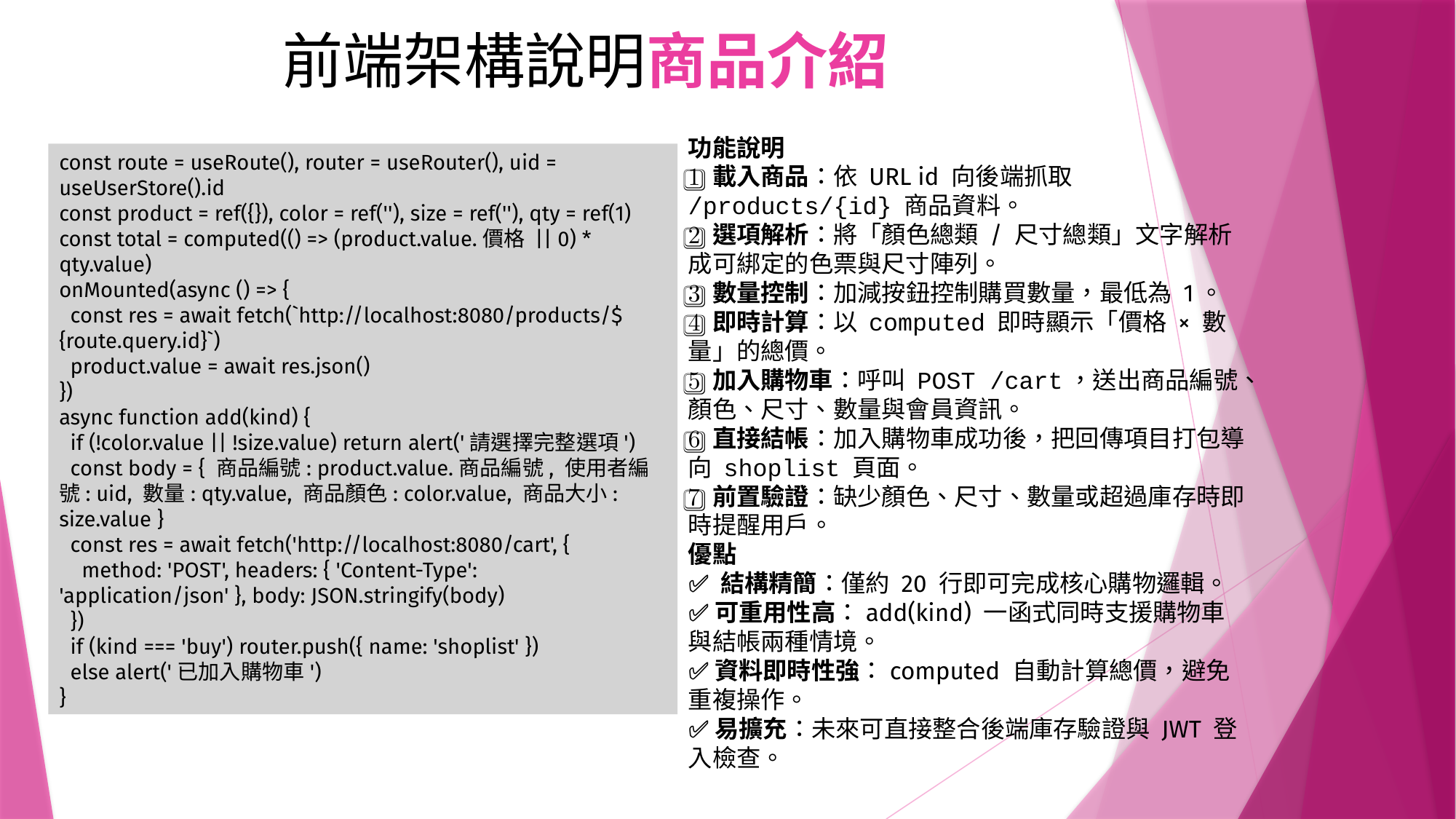

# 前端架構說明商品介紹
功能說明
1️⃣ 載入商品：依 URL id 向後端抓取 /products/{id} 商品資料。
2️⃣ 選項解析：將「顏色總類 / 尺寸總類」文字解析成可綁定的色票與尺寸陣列。
3️⃣ 數量控制：加減按鈕控制購買數量，最低為 1。
4️⃣ 即時計算：以 computed 即時顯示「價格 × 數量」的總價。
5️⃣ 加入購物車：呼叫 POST /cart，送出商品編號、顏色、尺寸、數量與會員資訊。
6️⃣ 直接結帳：加入購物車成功後，把回傳項目打包導向 shoplist 頁面。
7️⃣ 前置驗證：缺少顏色、尺寸、數量或超過庫存時即時提醒用戶。
優點
✅ 結構精簡：僅約 20 行即可完成核心購物邏輯。
✅ 可重用性高：add(kind) 一函式同時支援購物車與結帳兩種情境。
✅ 資料即時性強：computed 自動計算總價，避免重複操作。
✅ 易擴充：未來可直接整合後端庫存驗證與 JWT 登入檢查。

const route = useRoute(), router = useRouter(), uid = useUserStore().id
const product = ref({}), color = ref(''), size = ref(''), qty = ref(1)
const total = computed(() => (product.value.價格 || 0) * qty.value)
onMounted(async () => {
  const res = await fetch(`http://localhost:8080/products/${route.query.id}`)
  product.value = await res.json()
})
async function add(kind) {
  if (!color.value || !size.value) return alert('請選擇完整選項')
  const body = { 商品編號: product.value.商品編號, 使用者編號: uid, 數量: qty.value, 商品顏色: color.value, 商品大小: size.value }
  const res = await fetch('http://localhost:8080/cart', {
    method: 'POST', headers: { 'Content-Type': 'application/json' }, body: JSON.stringify(body)
  })
  if (kind === 'buy') router.push({ name: 'shoplist' })
  else alert('已加入購物車')
}